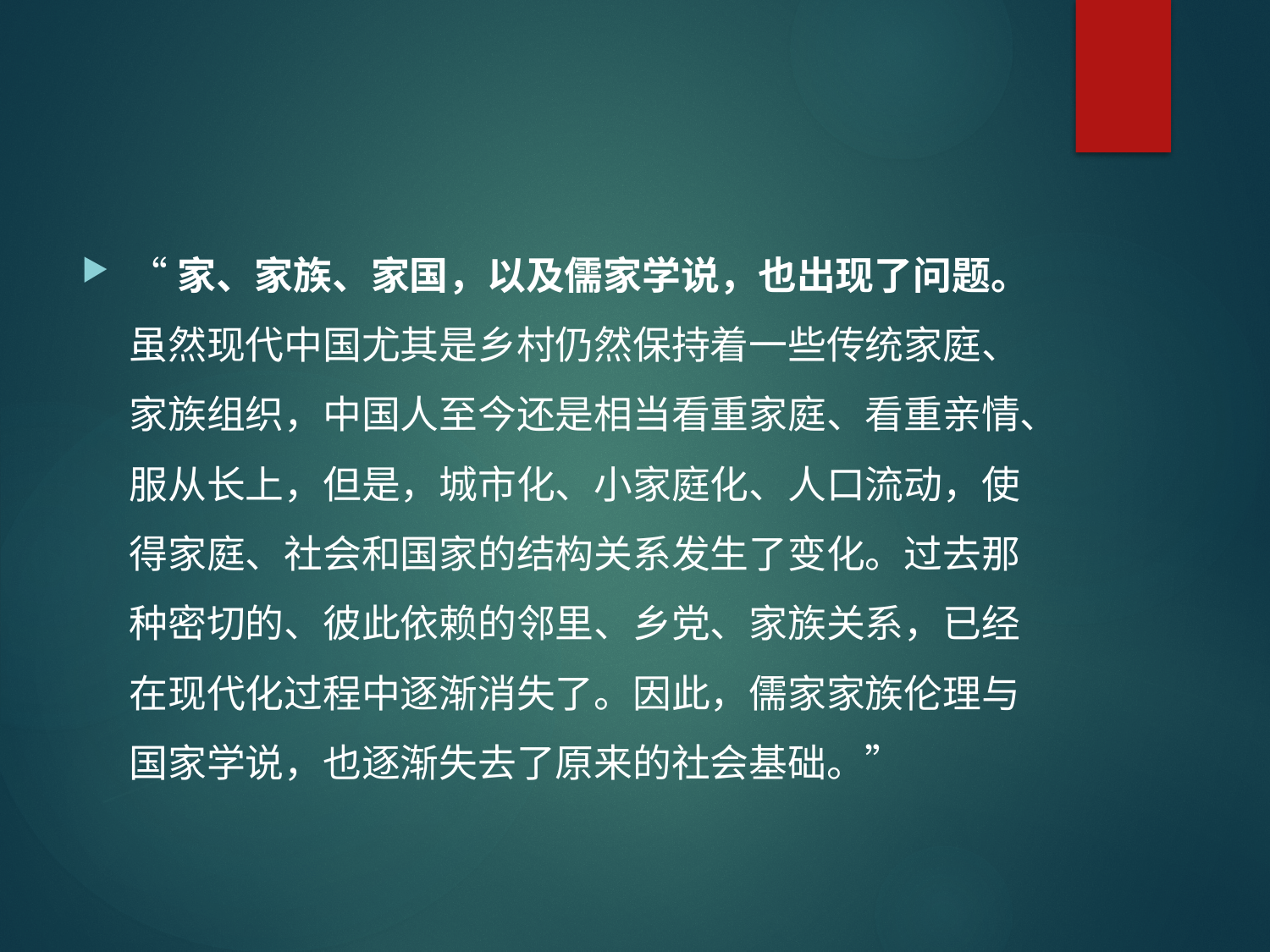

#
“家、家族、家国，以及儒家学说，也出现了问题。虽然现代中国尤其是乡村仍然保持着一些传统家庭、家族组织，中国人至今还是相当看重家庭、看重亲情、服从长上，但是，城市化、小家庭化、人口流动，使得家庭、社会和国家的结构关系发生了变化。过去那种密切的、彼此依赖的邻里、乡党、家族关系，已经在现代化过程中逐渐消失了。因此，儒家家族伦理与国家学说，也逐渐失去了原来的社会基础。”